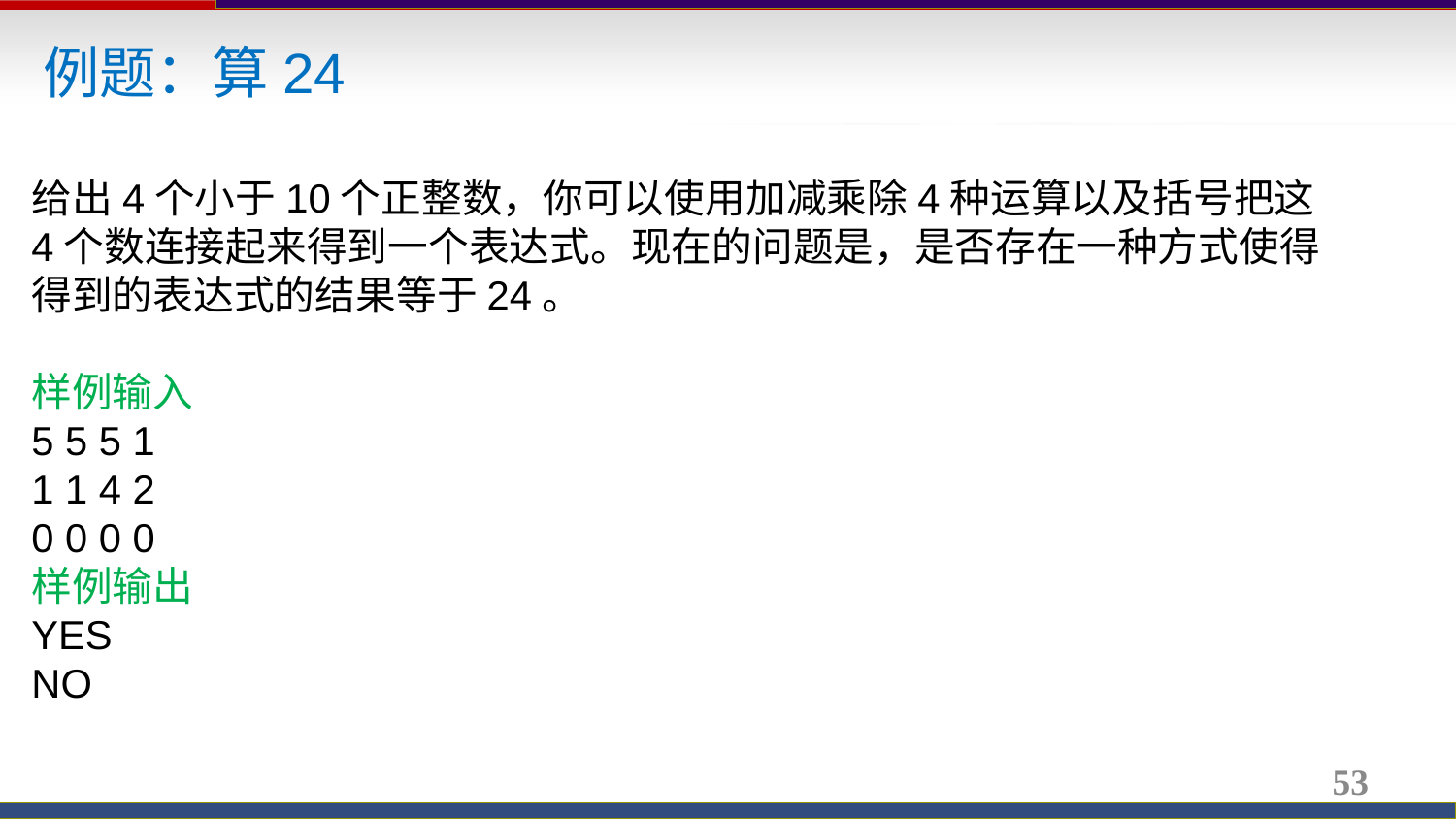

例题：算24
给出4个小于10个正整数，你可以使用加减乘除4种运算以及括号把这4个数连接起来得到一个表达式。现在的问题是，是否存在一种方式使得得到的表达式的结果等于24。

样例输入
5 5 5 1
1 1 4 2
0 0 0 0
样例输出
YES
NO